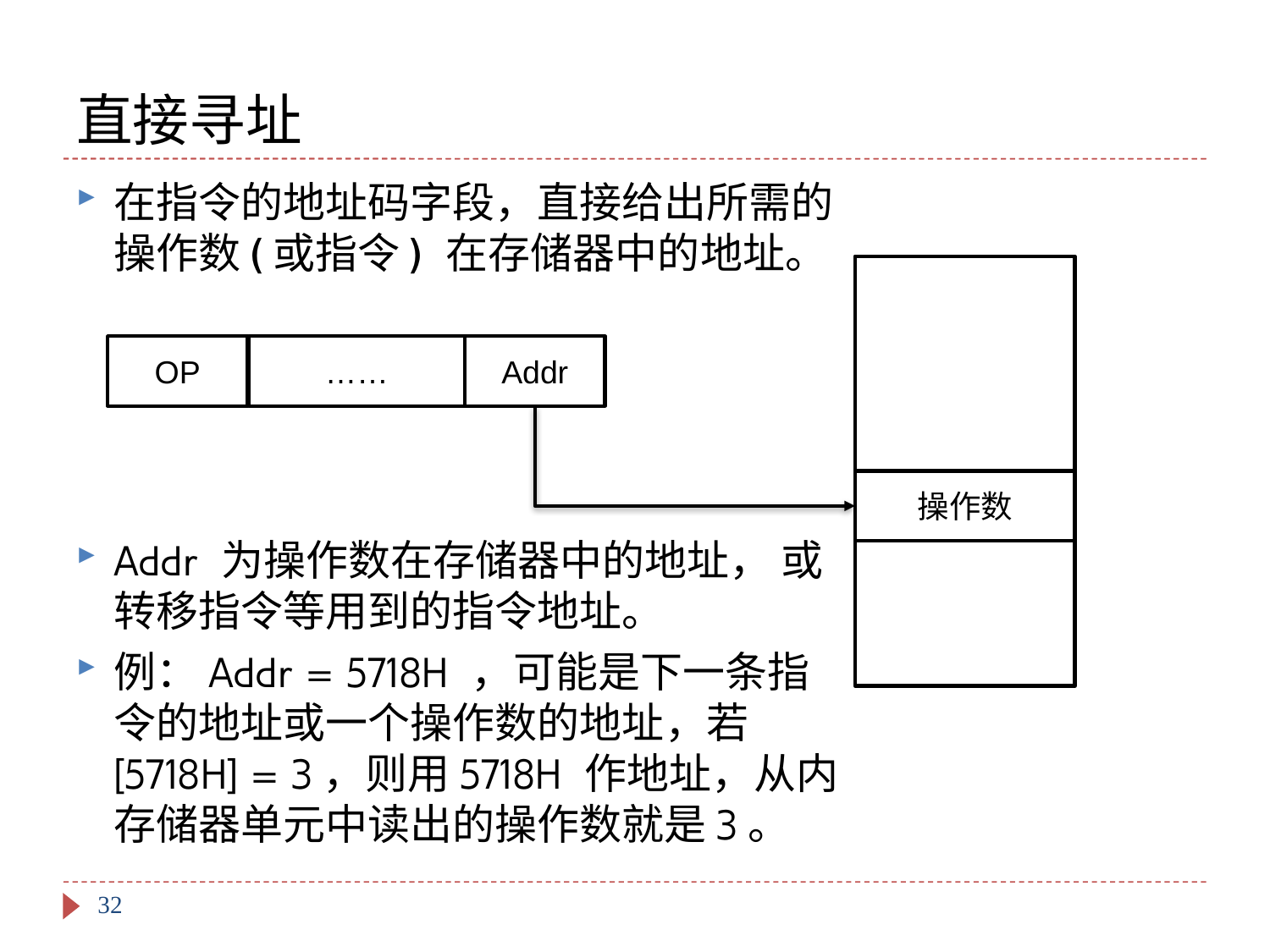

# 直接寻址
在指令的地址码字段，直接给出所需的操作数(或指令) 在存储器中的地址。

Addr 为操作数在存储器中的地址， 或转移指令等用到的指令地址。
例：Addr = 5718H ，可能是下一条指令的地址或一个操作数的地址，若[5718H] = 3，则用5718H 作地址，从内存储器单元中读出的操作数就是3。

OP
……
Addr
操作数
32